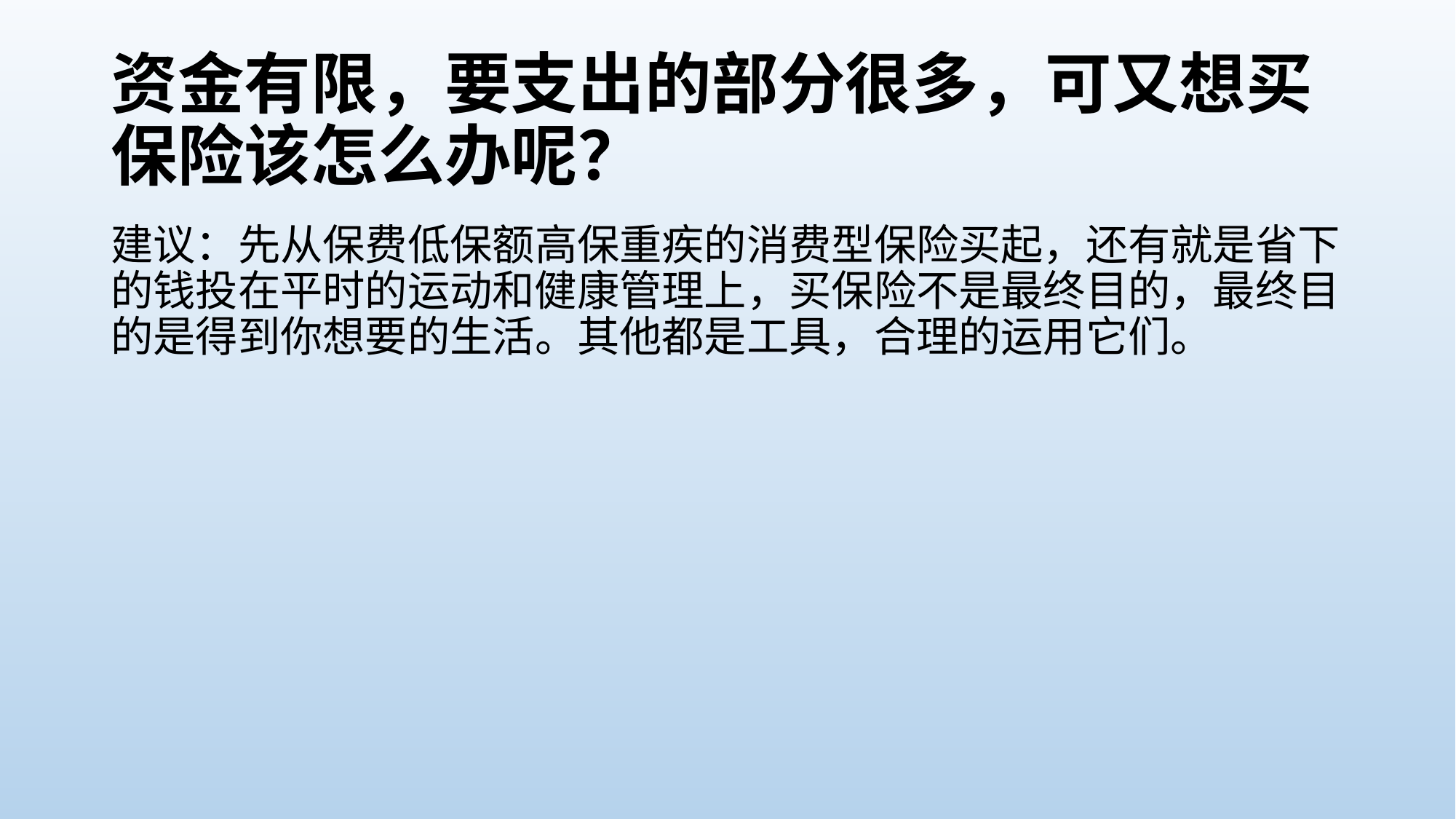

# 资金有限，要支出的部分很多，可又想买保险该怎么办呢？
建议：先从保费低保额高保重疾的消费型保险买起，还有就是省下的钱投在平时的运动和健康管理上，买保险不是最终目的，最终目的是得到你想要的生活。其他都是工具，合理的运用它们。